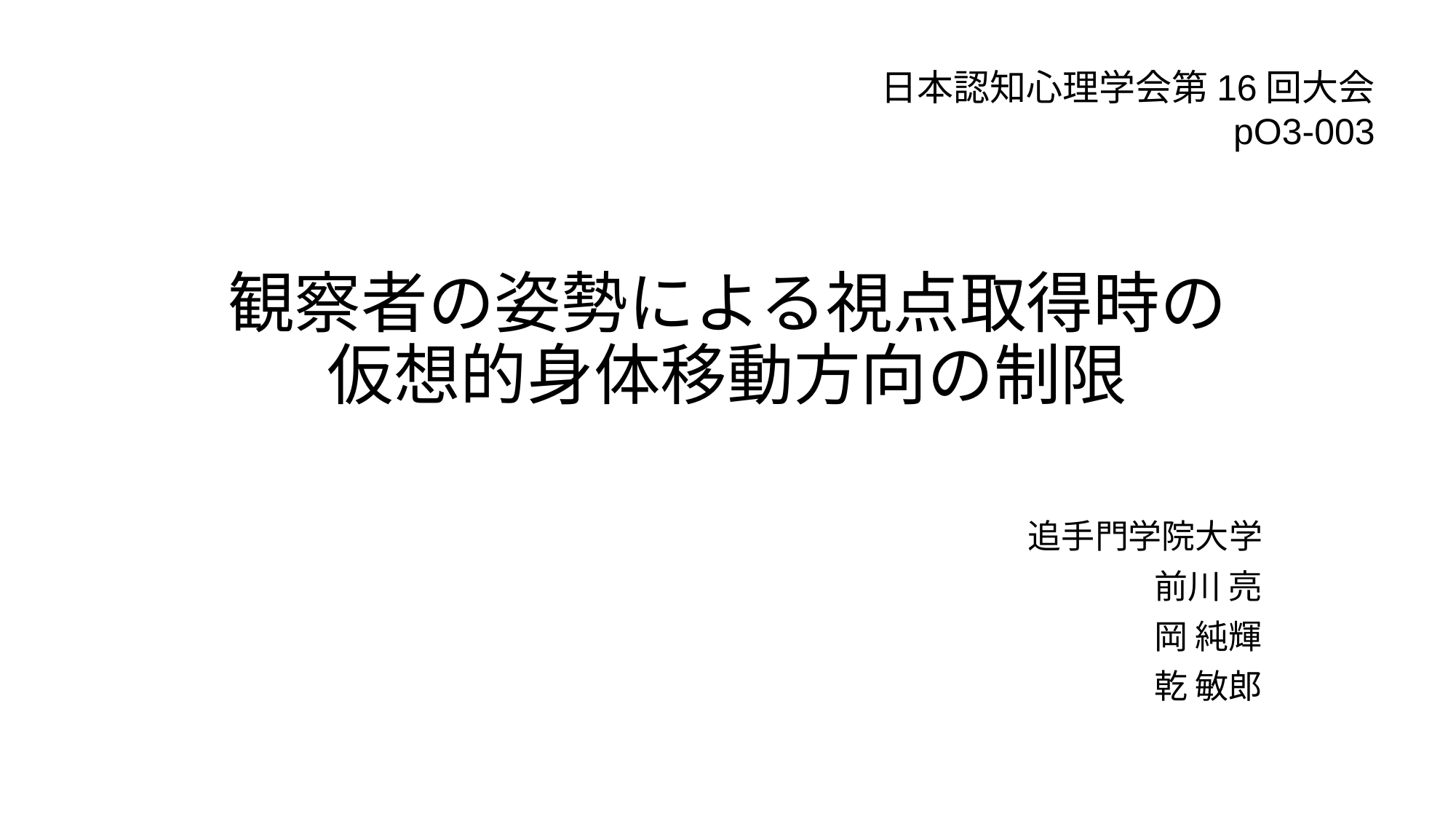

日本認知心理学会第16回大会
pO3-003
# 観察者の姿勢による視点取得時の 仮想的身体移動方向の制限
追手門学院大学
前川 亮
岡 純輝
乾 敏郎